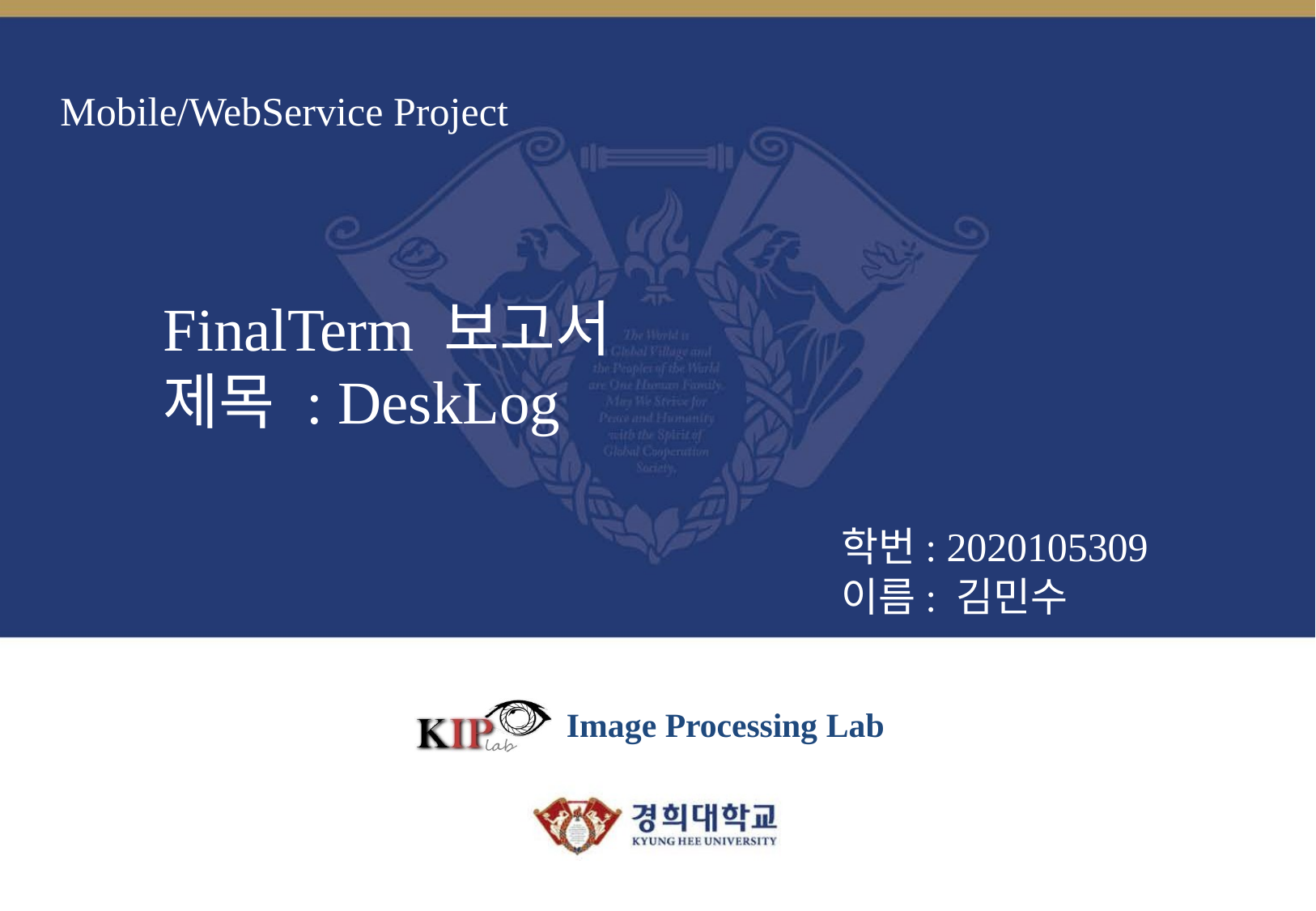

# Mobile/WebService Project
FinalTerm 보고서
제목 : DeskLog
학번: 2020105309
이름: 김민수

Image Processing Lab